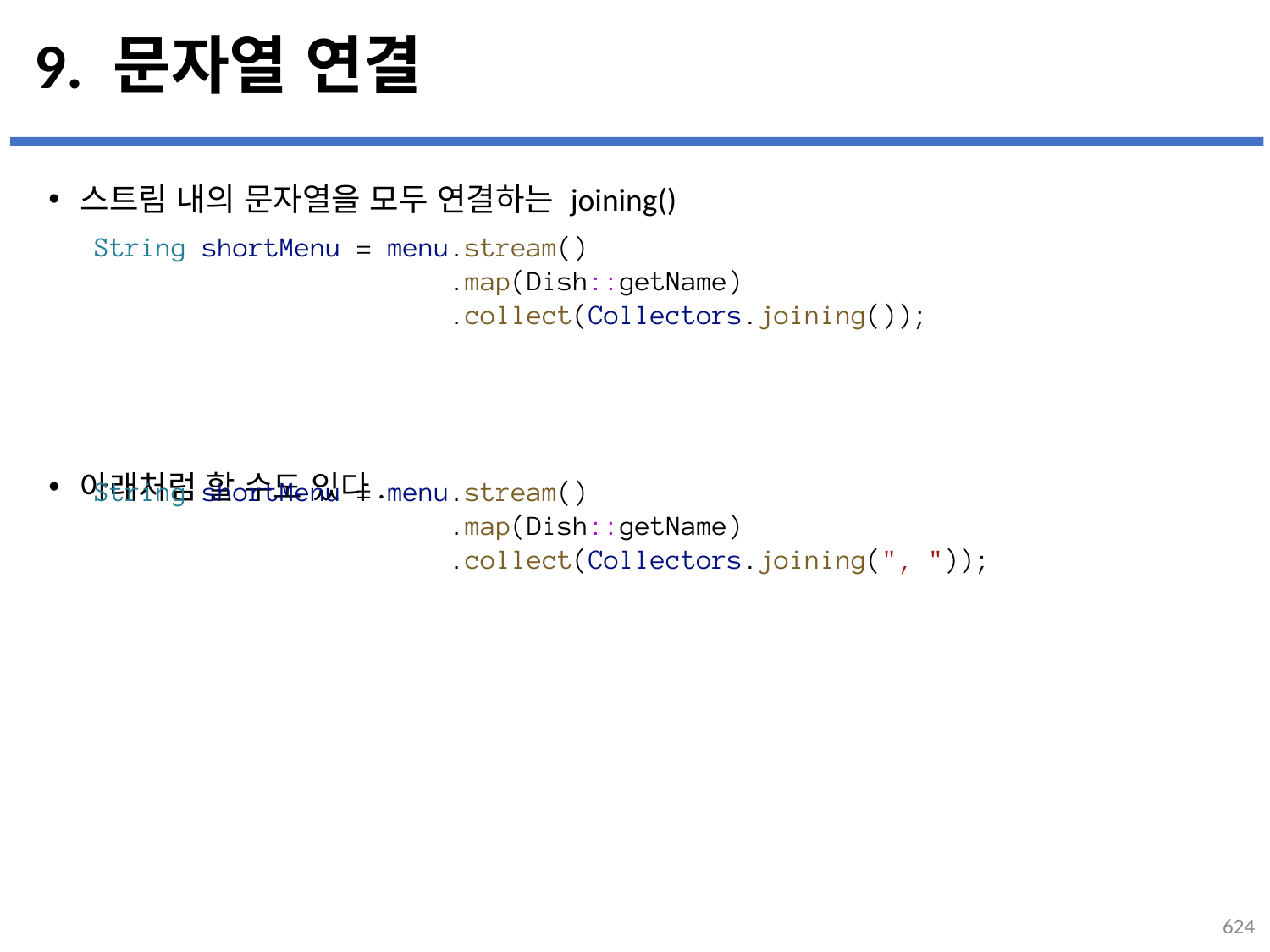

# 9. 문자열 연결
스트림 내의 문자열을 모두 연결하는 joining()

아래처럼 할 수도 있다.

String shortMenu = menu.stream()
                       .map(Dish::getName)
                       .collect(Collectors.joining());
String shortMenu = menu.stream()
                       .map(Dish::getName)
                       .collect(Collectors.joining(", "));
624